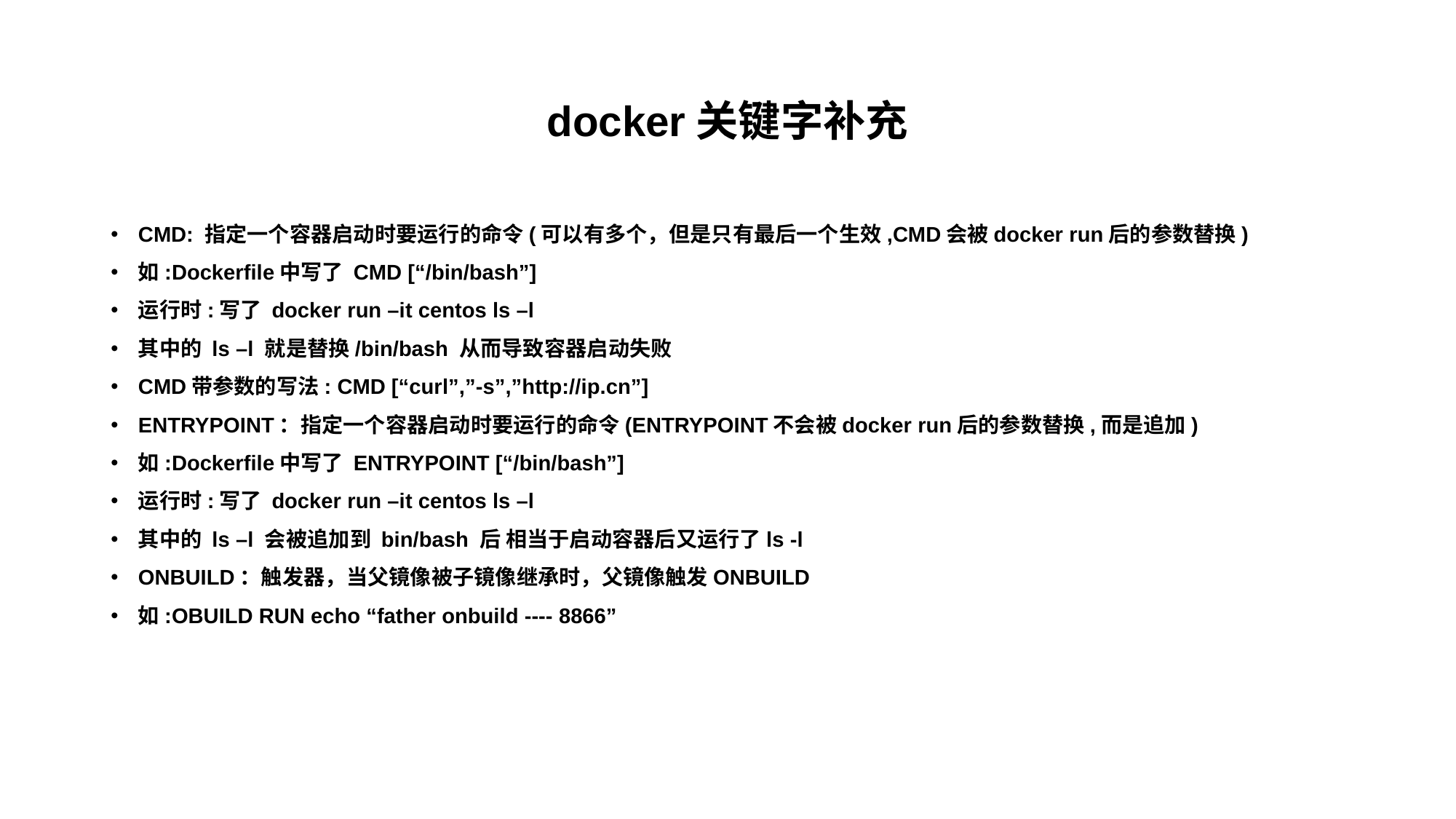

# docker关键字补充
CMD: 指定一个容器启动时要运行的命令(可以有多个，但是只有最后一个生效,CMD会被docker run后的参数替换)
如:Dockerfile中写了 CMD [“/bin/bash”]
运行时:写了 docker run –it centos ls –l
其中的 ls –l 就是替换/bin/bash 从而导致容器启动失败
CMD带参数的写法: CMD [“curl”,”-s”,”http://ip.cn”]
ENTRYPOINT：指定一个容器启动时要运行的命令(ENTRYPOINT不会被docker run后的参数替换,而是追加)
如:Dockerfile中写了 ENTRYPOINT [“/bin/bash”]
运行时:写了 docker run –it centos ls –l
其中的 ls –l 会被追加到 bin/bash 后 相当于启动容器后又运行了ls -l
ONBUILD：触发器，当父镜像被子镜像继承时，父镜像触发ONBUILD
如:OBUILD RUN echo “father onbuild ---- 8866”